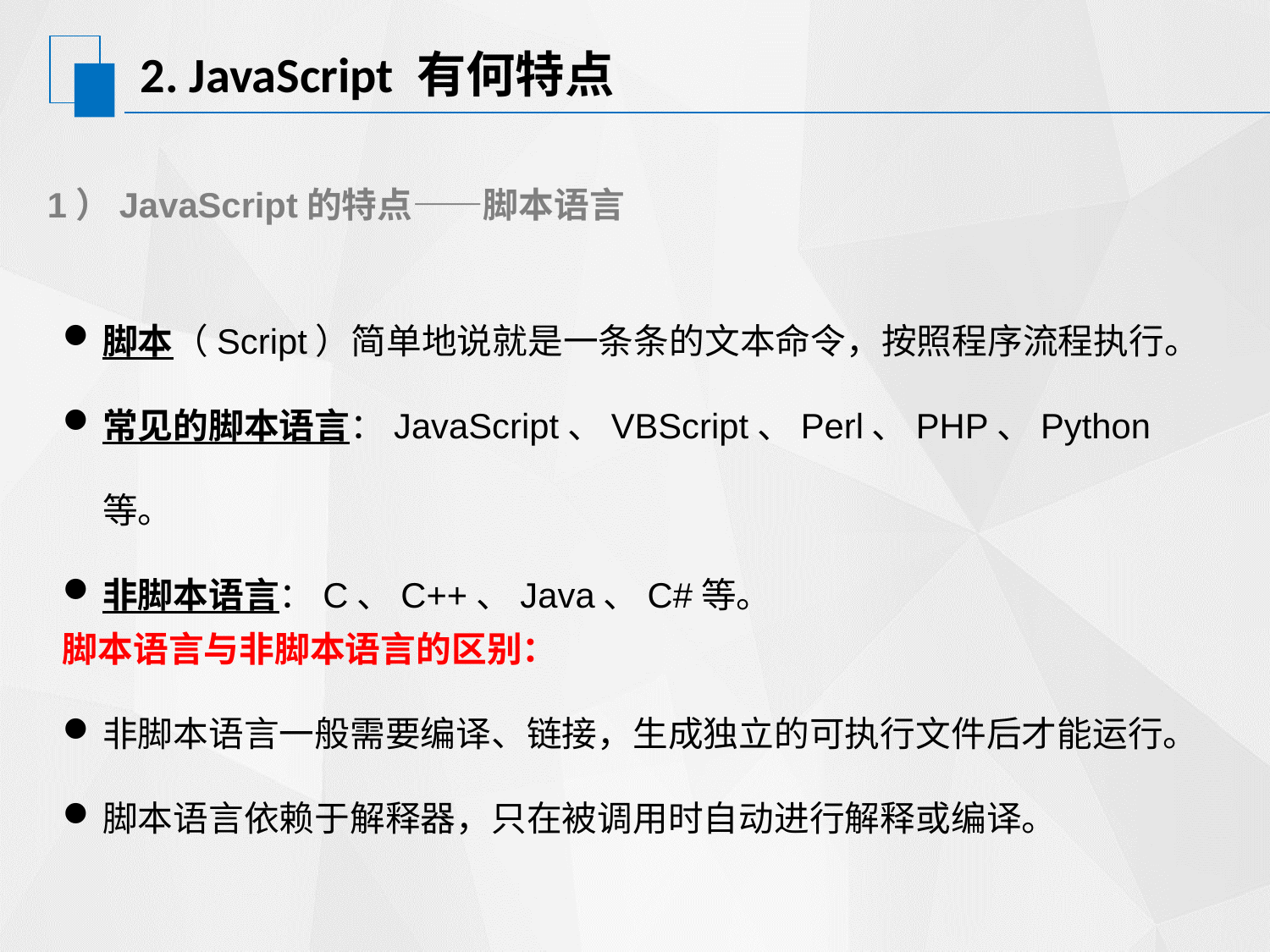

# 2. JavaScript 有何特点
1）JavaScript的特点——脚本语言
脚本（Script）简单地说就是一条条的文本命令，按照程序流程执行。
常见的脚本语言：JavaScript、VBScript、Perl、PHP、Python等。
非脚本语言：C、C++、Java、C#等。
脚本语言与非脚本语言的区别：
非脚本语言一般需要编译、链接，生成独立的可执行文件后才能运行。
脚本语言依赖于解释器，只在被调用时自动进行解释或编译。